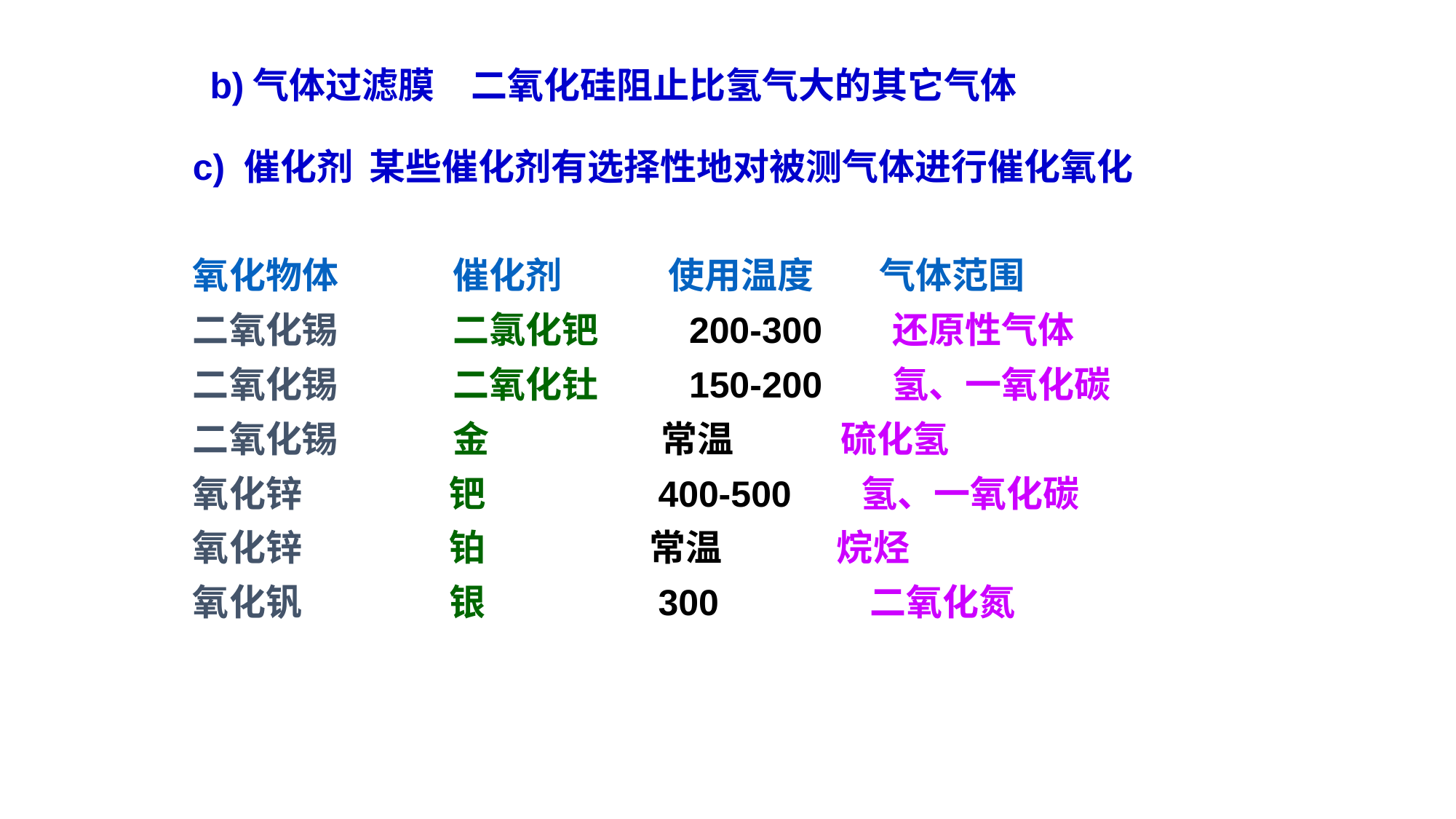

b)气体过滤膜　二氧化硅阻止比氢气大的其它气体
c) 催化剂  某些催化剂有选择性地对被测气体进行催化氧化

氧化物体              催化剂             使用温度        气体范围
二氧化锡              二氯化钯          200-300      还原性气体
二氧化锡              二氧化钍          150-200      氢、一氧化碳
二氧化锡              金                     常温             硫化氢
氧化锌                  钯                    400-500      氢、一氧化碳
氧化锌                  铂                    常温              烷烃
氧化钒                  银                    300              二氧化氮